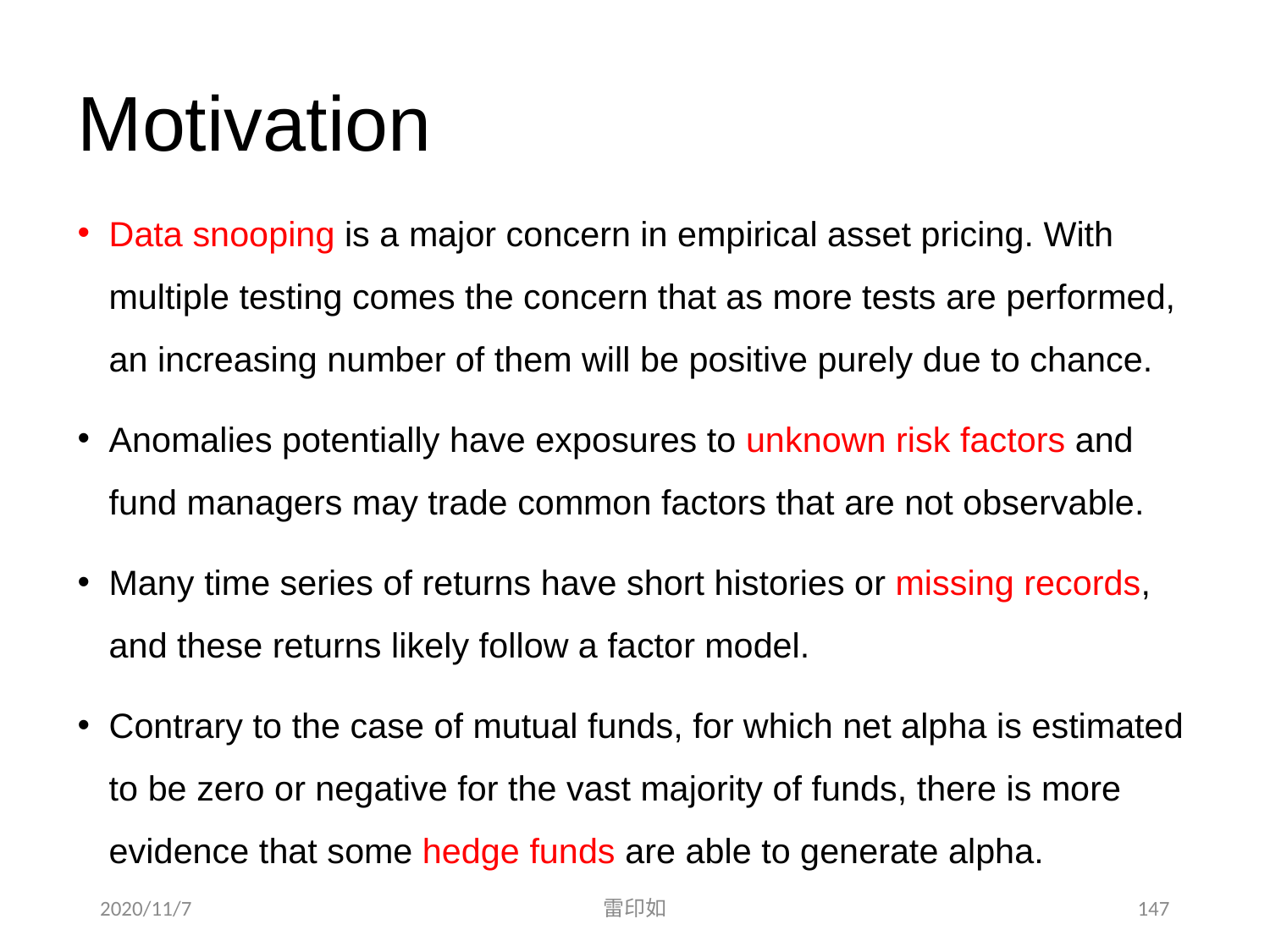

# Motivation
Data snooping is a major concern in empirical asset pricing. With multiple testing comes the concern that as more tests are performed, an increasing number of them will be positive purely due to chance.
Anomalies potentially have exposures to unknown risk factors and fund managers may trade common factors that are not observable.
Many time series of returns have short histories or missing records, and these returns likely follow a factor model.
Contrary to the case of mutual funds, for which net alpha is estimated to be zero or negative for the vast majority of funds, there is more evidence that some hedge funds are able to generate alpha.

2020/11/7
雷印如
147